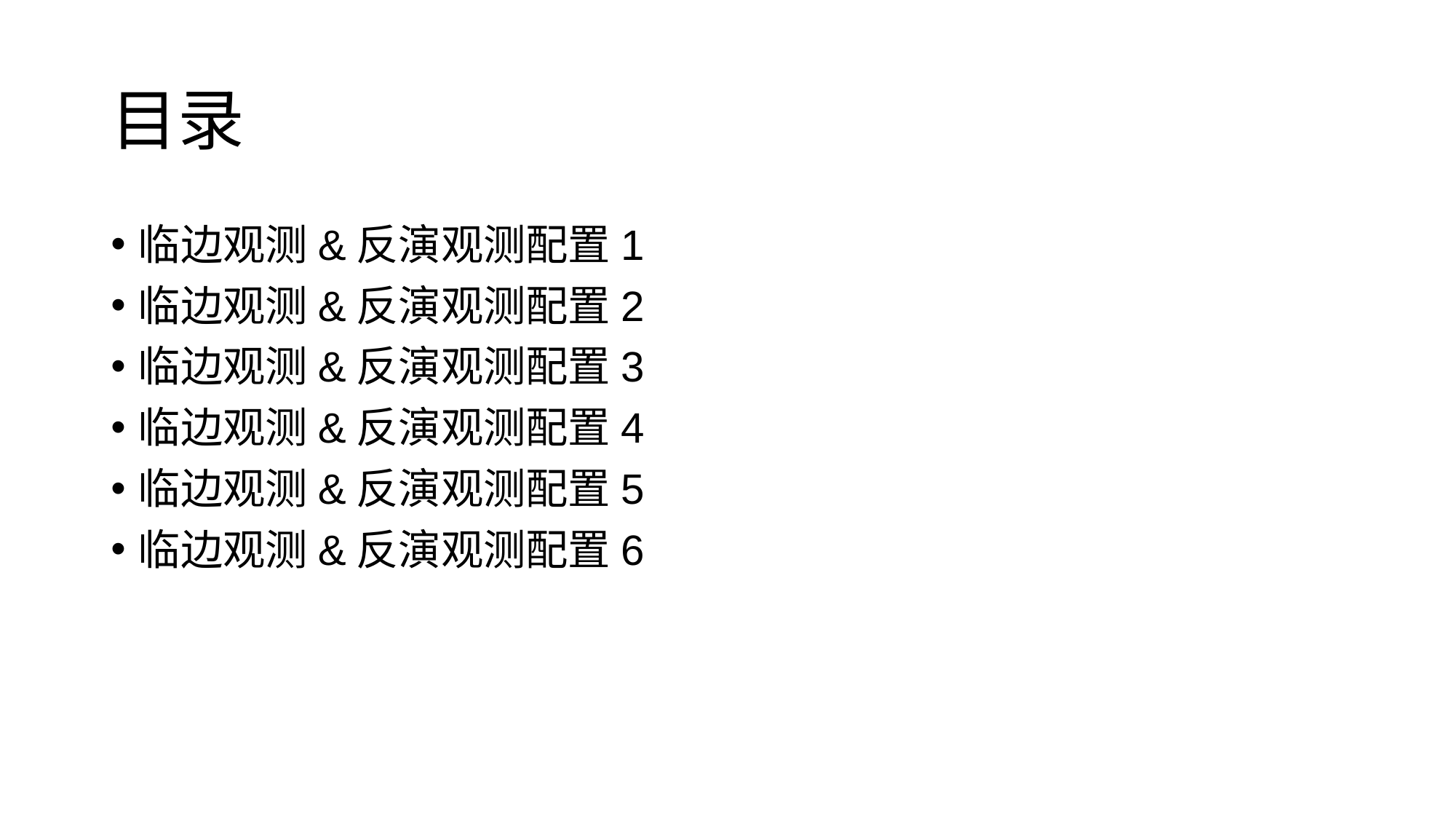

# 目录
临边观测&反演观测配置1
临边观测&反演观测配置2
临边观测&反演观测配置3
临边观测&反演观测配置4
临边观测&反演观测配置5
临边观测&反演观测配置6